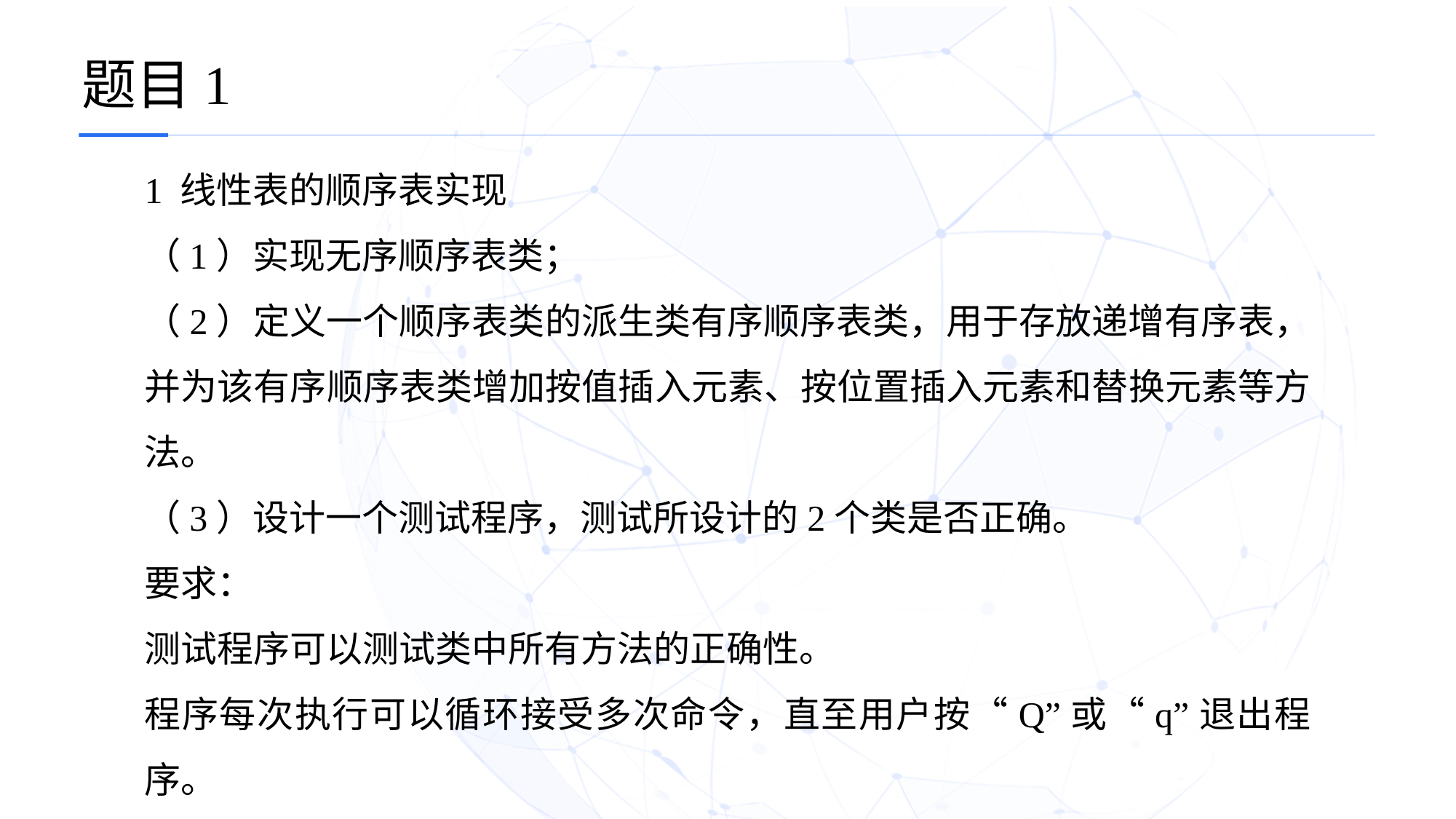

题目1
1 线性表的顺序表实现
（1）实现无序顺序表类；
（2）定义一个顺序表类的派生类有序顺序表类，用于存放递增有序表，并为该有序顺序表类增加按值插入元素、按位置插入元素和替换元素等方法。
（3）设计一个测试程序，测试所设计的2个类是否正确。
要求：
测试程序可以测试类中所有方法的正确性。
程序每次执行可以循环接受多次命令，直至用户按“Q”或“q”退出程序。